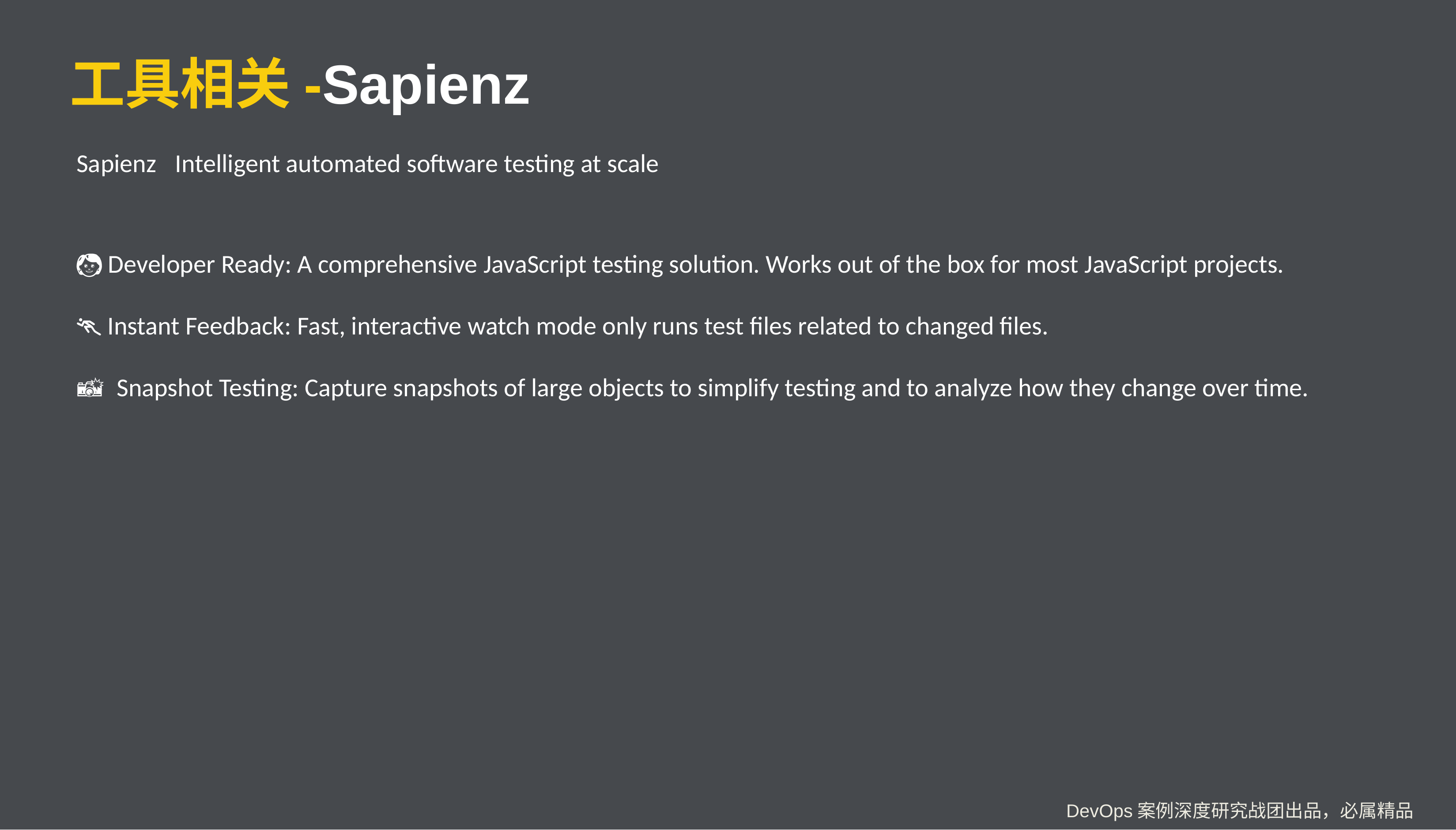

# 工具相关-Sapienz
Sapienz
 Intelligent automated software testing at scale
👩 Developer Ready: A comprehensive JavaScript testing solution. Works out of the box for most JavaScript projects.

🏃 Instant Feedback: Fast, interactive watch mode only runs test files related to changed files.

📸  Snapshot Testing: Capture snapshots of large objects to simplify testing and to analyze how they change over time.